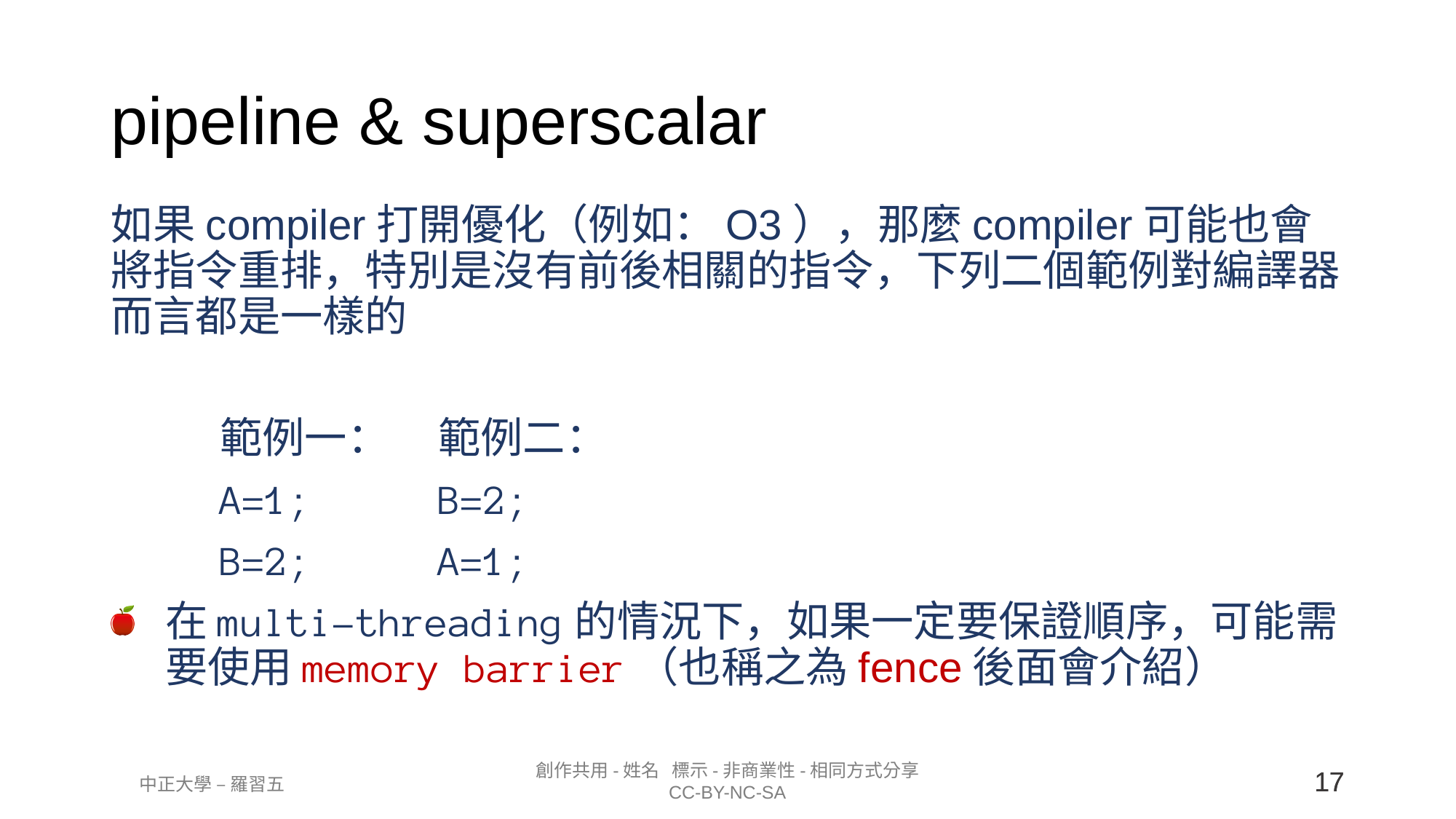

# pipeline & superscalar
如果compiler打開優化（例如：O3），那麼compiler可能也會將指令重排，特別是沒有前後相關的指令，下列二個範例對編譯器而言都是一樣的

	範例一：	範例二：
	A=1;		B=2;
	B=2;		A=1;
在multi-threading的情況下，如果一定要保證順序，可能需要使用memory barrier（也稱之為fence後面會介紹）